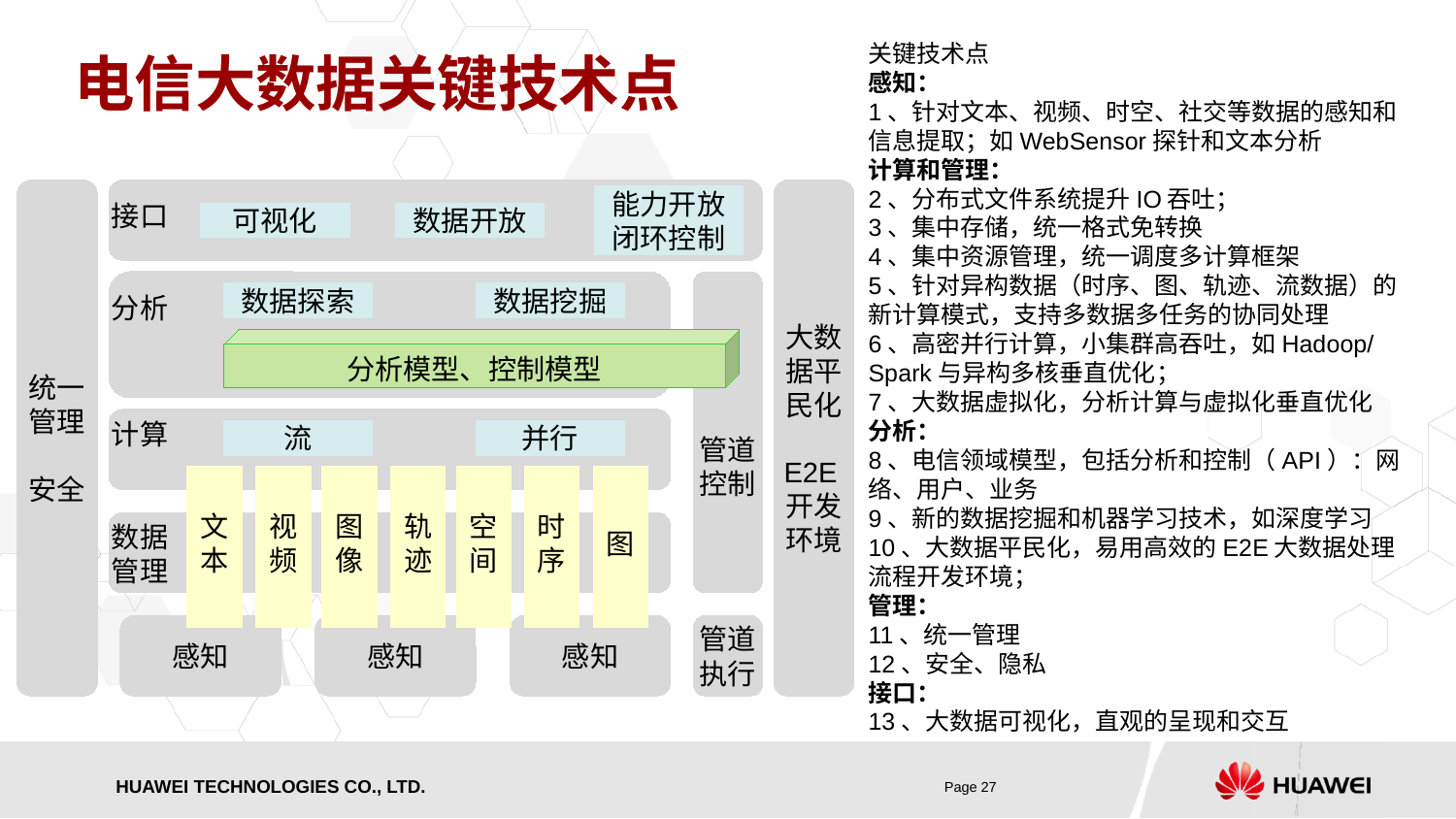

# 电信大数据关键技术点
关键技术点
感知：
1、针对文本、视频、时空、社交等数据的感知和信息提取；如WebSensor探针和文本分析
计算和管理：
2、分布式文件系统提升IO吞吐；
3、集中存储，统一格式免转换
4、集中资源管理，统一调度多计算框架
5、针对异构数据（时序、图、轨迹、流数据）的新计算模式，支持多数据多任务的协同处理
6、高密并行计算，小集群高吞吐，如Hadoop/Spark与异构多核垂直优化；
7、大数据虚拟化，分析计算与虚拟化垂直优化
分析：
8、电信领域模型，包括分析和控制（API）：网络、用户、业务
9、新的数据挖掘和机器学习技术，如深度学习
10、大数据平民化，易用高效的E2E大数据处理流程开发环境；
管理：
11、统一管理
12、安全、隐私
接口：
13、大数据可视化，直观的呈现和交互
统一管理

安全
大数据平民化

E2E开发环境

能力开放闭环控制
接口
可视化
数据开放

管道控制
数据探索
数据挖掘
分析
分析模型、控制模型

计算
流
并行
文本
视频
图像
轨迹
空间
时序
图
数据管理

感知
感知
感知
管道执行